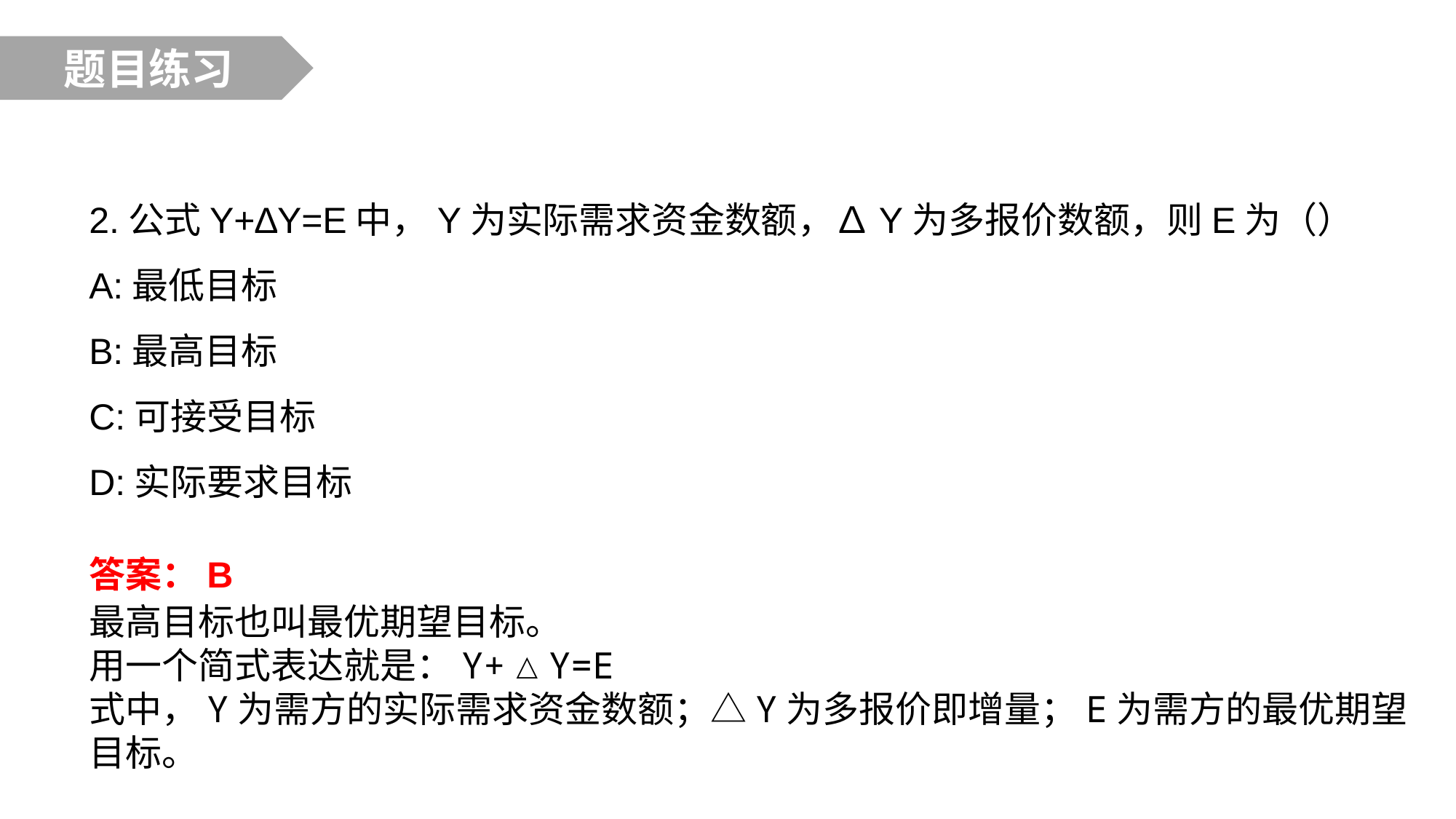

题目练习
2.公式Y+∆Y=E中，Y为实际需求资金数额，∆Y为多报价数额，则E为（）
A:最低目标
B:最高目标
C:可接受目标
D:实际要求目标
答案：B
最高目标也叫最优期望目标。
用一个简式表达就是：Y+△Y=E
式中，Y为需方的实际需求资金数额；△Y为多报价即增量；E为需方的最优期望目标。